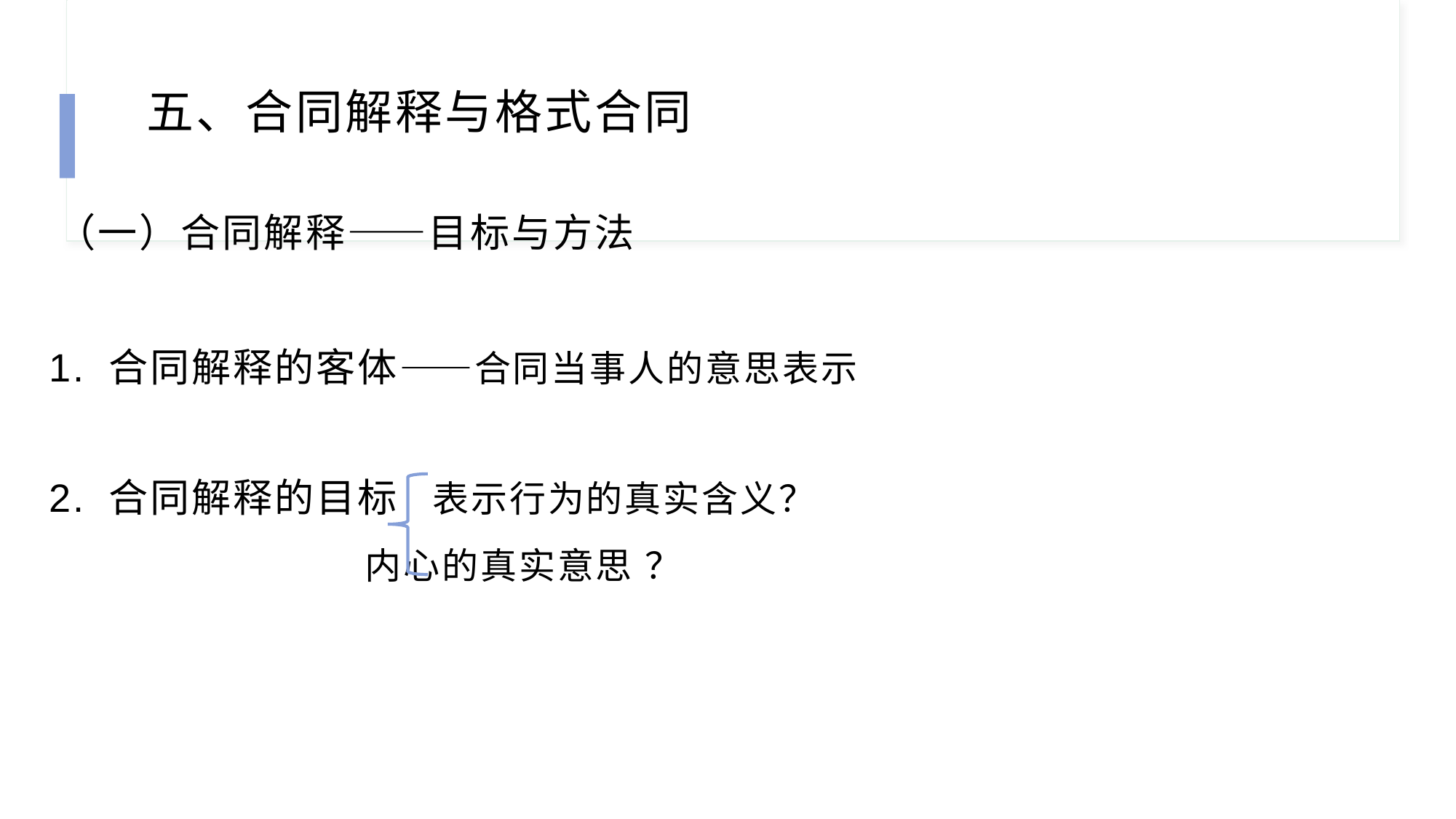

# 五、合同解释与格式合同
 （一）合同解释——目标与方法

 1. 合同解释的客体——合同当事人的意思表示

 2. 合同解释的目标   表示行为的真实含义？
                             内心的真实意思 ？